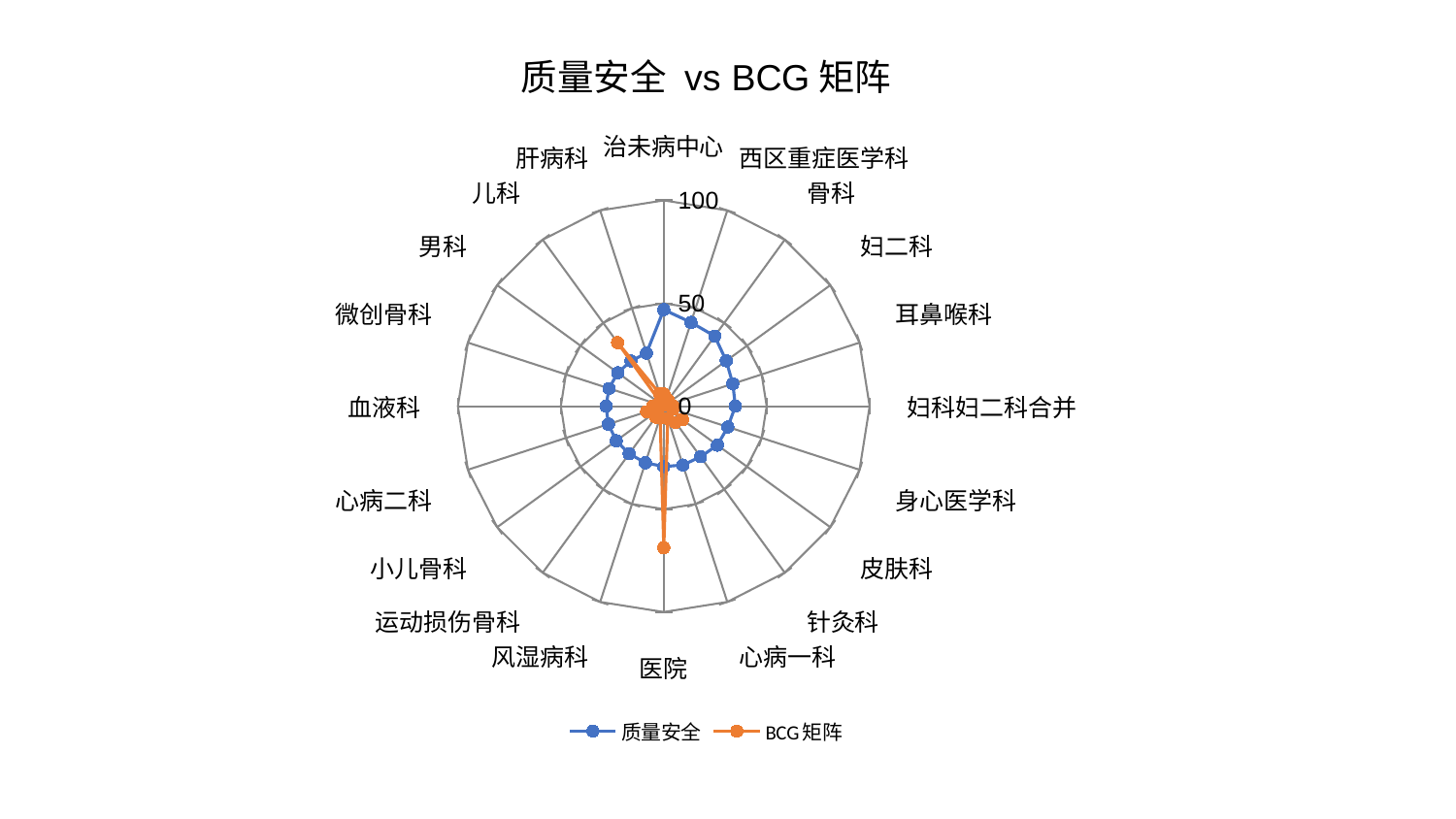

### Chart: 质量安全 vs BCG矩阵

| Category | 质量安全 | BCG矩阵 |
|---|---|---|
| 治未病中心 | 46.899537053593775 | 5.982171015861583 |
| 西区重症医学科 | 42.80024960057899 | 2.90233658406618 |
| 骨科 | 42.10950984060317 | 3.59680112788205 |
| 妇二科 | 37.531722536605706 | 1.5862667480025652 |
| 耳鼻喉科 | 35.28143955553917 | 1.6962323308797584 |
| 妇科妇二科合并 | 34.813688671598655 | 4.624427547970973 |
| 身心医学科 | 32.73598697858917 | 4.6376702090925495 |
| 皮肤科 | 32.23063679701193 | 11.222353493553474 |
| 针灸科 | 30.388383248553605 | 9.74092467903186 |
| 心病一科 | 30.08519148227399 | 6.3476971294420395 |
| 医院 | 29.358792742282596 | 68.7812224749006 |
| 风湿病科 | 28.894512315128388 | 5.724135051840391 |
| 运动损伤骨科 | 28.56826061537448 | 6.577840545398828 |
| 小儿骨科 | 28.56049562426144 | 5.545224254718808 |
| 心病二科 | 28.24858382206984 | 8.762477100294253 |
| 血液科 | 28.035710529434887 | 5.32159047742821 |
| 微创骨科 | 27.956826360570687 | 3.196151720109504 |
| 男科 | 27.610990587843638 | 0.7151389384895646 |
| 儿科 | 27.175731953318056 | 38.2010952766688 |
| 肝病科 | 27.129640884623022 | 6.435963805288452 |
11